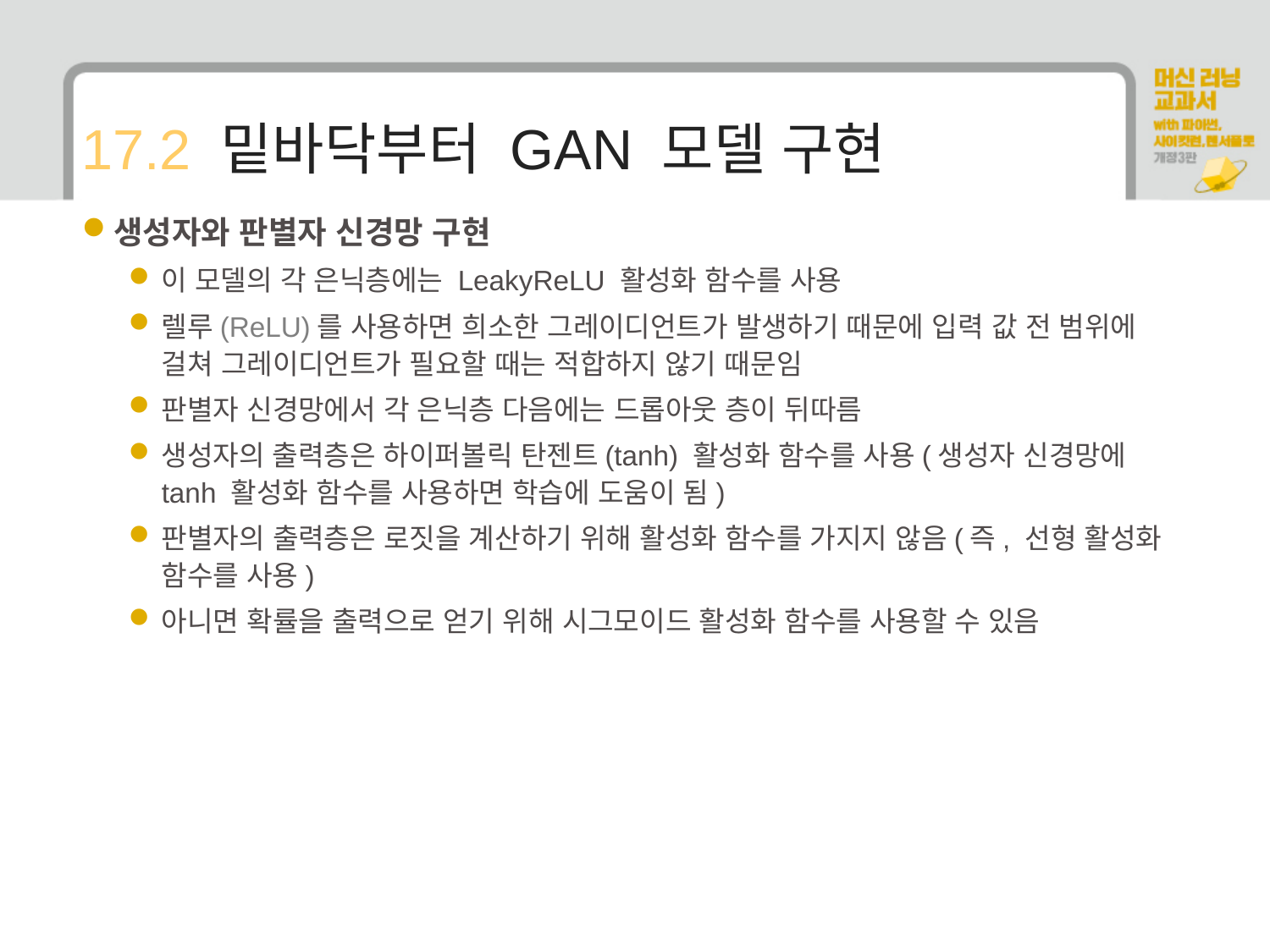

# 17.2 밑바닥부터 GAN 모델 구현
생성자와 판별자 신경망 구현
이 모델의 각 은닉층에는 LeakyReLU 활성화 함수를 사용
렐루(ReLU)를 사용하면 희소한 그레이디언트가 발생하기 때문에 입력 값 전 범위에 걸쳐 그레이디언트가 필요할 때는 적합하지 않기 때문임
판별자 신경망에서 각 은닉층 다음에는 드롭아웃 층이 뒤따름
생성자의 출력층은 하이퍼볼릭 탄젠트(tanh) 활성화 함수를 사용(생성자 신경망에 tanh 활성화 함수를 사용하면 학습에 도움이 됨)
판별자의 출력층은 로짓을 계산하기 위해 활성화 함수를 가지지 않음(즉, 선형 활성화 함수를 사용)
아니면 확률을 출력으로 얻기 위해 시그모이드 활성화 함수를 사용할 수 있음